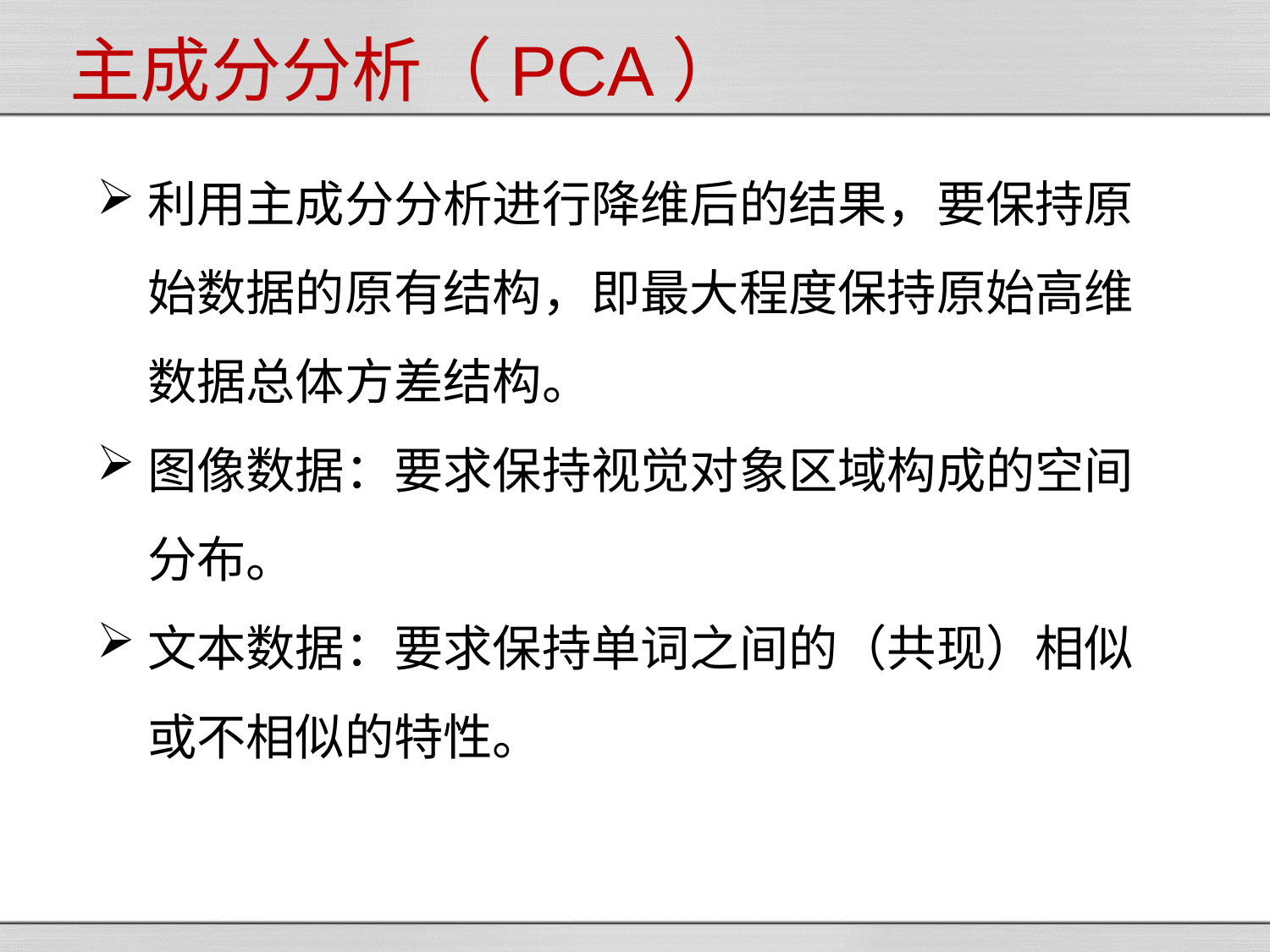

主成分分析（PCA）
利用主成分分析进行降维后的结果，要保持原始数据的原有结构，即最大程度保持原始高维数据总体方差结构。
图像数据：要求保持视觉对象区域构成的空间分布。
文本数据：要求保持单词之间的（共现）相似或不相似的特性。